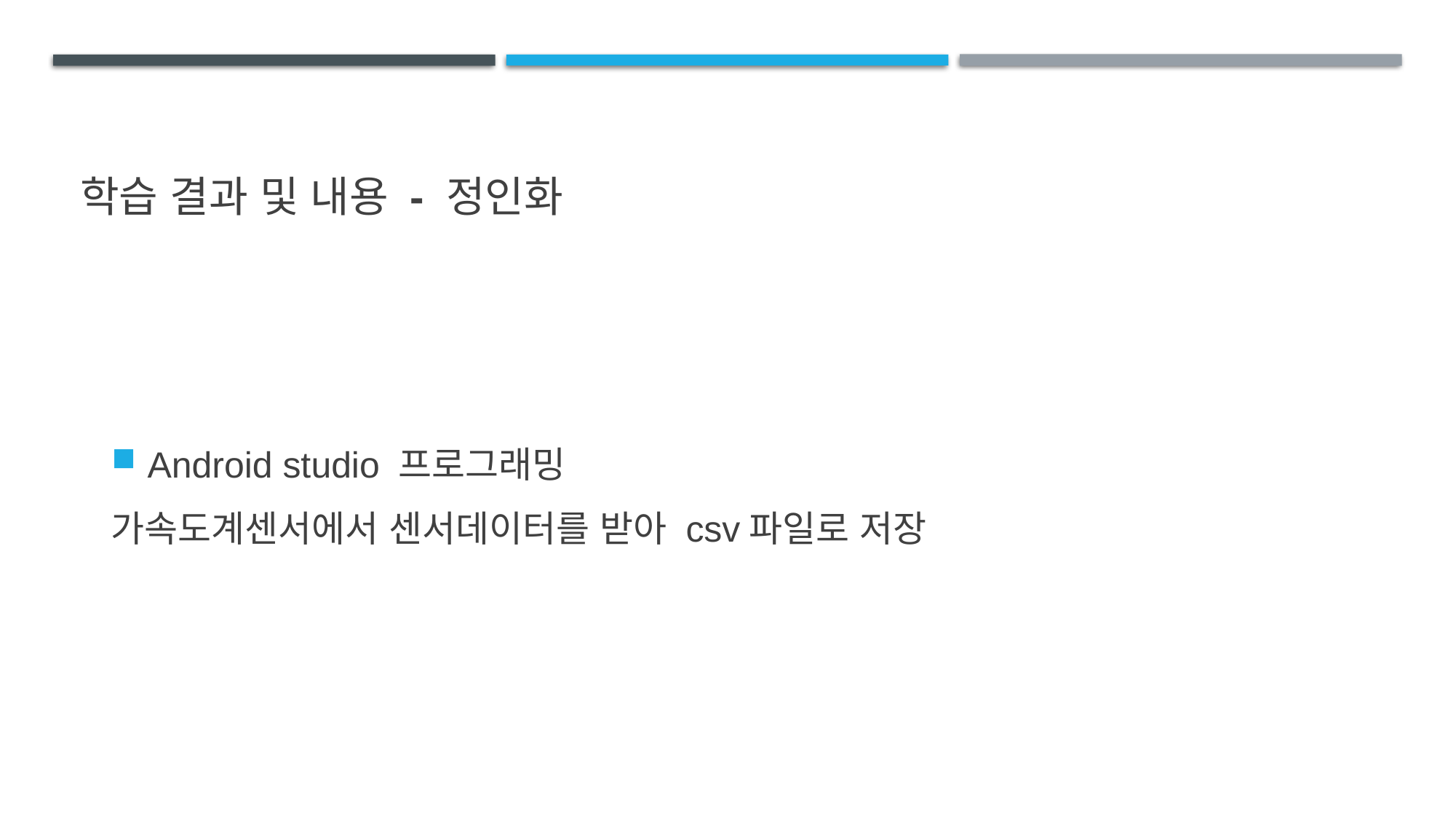

# 학습 결과 및 내용 - 정인화
Android studio 프로그래밍
가속도계센서에서 센서데이터를 받아 csv파일로 저장